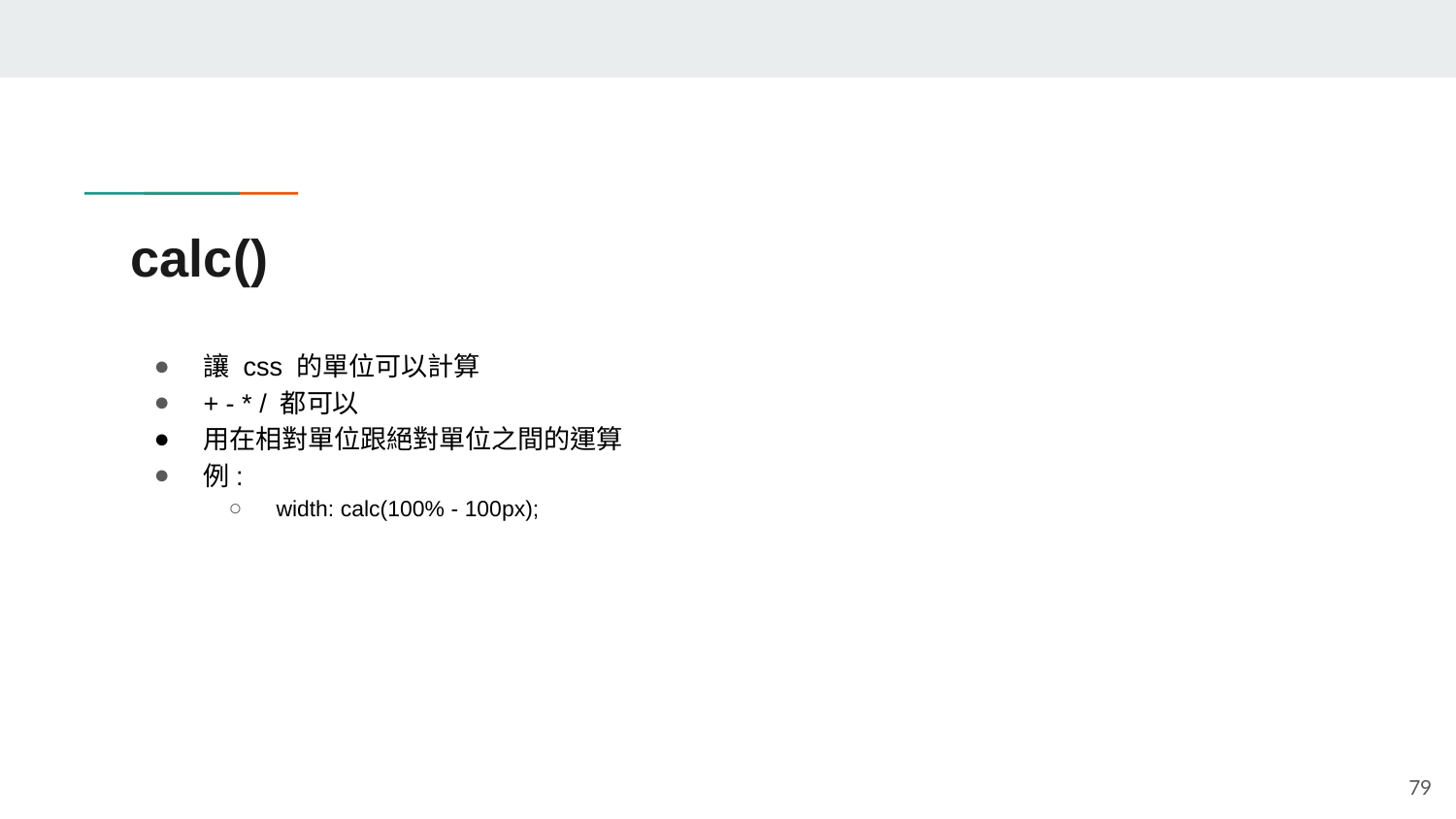

# calc()
讓 css 的單位可以計算
+ - * / 都可以
用在相對單位跟絕對單位之間的運算
例:
width: calc(100% - 100px);

79